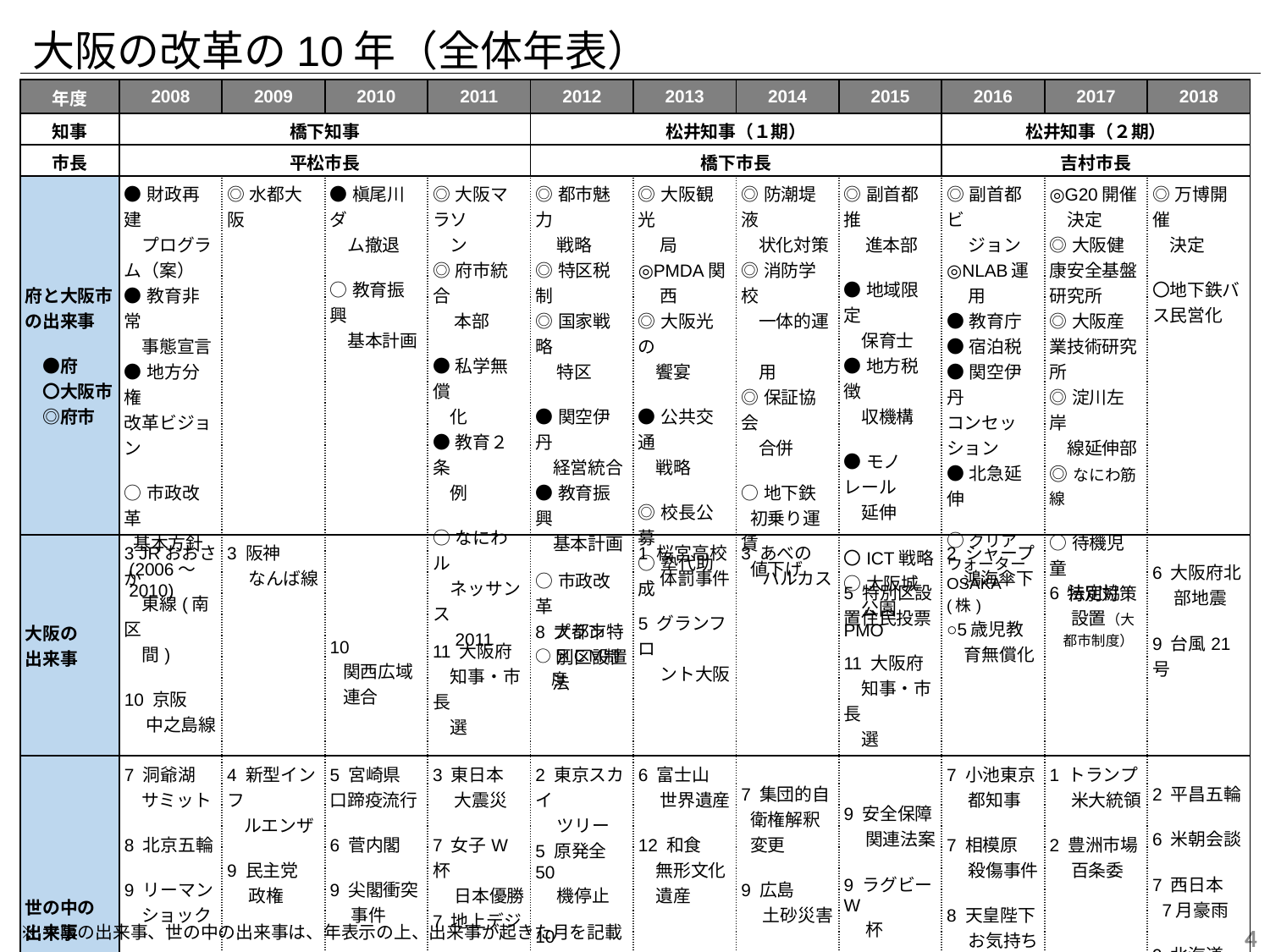

大阪の改革の10年（全体年表）
| 年度 | 2008 | 2009 | 2010 | 2011 | 2012 | 2013 | 2014 | 2015 | 2016 | 2017 | 2018 |
| --- | --- | --- | --- | --- | --- | --- | --- | --- | --- | --- | --- |
| 知事 | 橋下知事 |  |  |  | 松井知事（１期） |  |  |  | 松井知事（２期） |  |  |
| 市長 | 平松市長 |  |  |  | 橋下市長 |  |  |  | 吉村市長 |  |  |
| 府と大阪市 の出来事 　●府 　〇大阪市 　◎府市 | ●財政再建 　プログラム（案） ●教育非常 　事態宣言 ●地方分権 改革ビジョン ○市政改革 基本方針 (2006～ 2010) | ◎水都大阪 | ●槇尾川ダ 　ム撤退 ○教育振興 　基本計画 | ◎大阪マラソ 　ン ◎府市統合 　 本部 ●私学無償 　化 ●教育２条 　例 ○なにわル 　ネッサンス 　2011 | ◎都市魅力 　 戦略 ◎特区税制 ◎国家戦略 　 特区 ●関空伊丹 　経営統合 ●教育振興 　基本計画 ○市政改革 　プラン ○区ＣＭ制 　度 | ◎大阪観光 　 局 ◎PMDA関 　 西 ◎大阪光の 　饗宴 ●公共交通 　戦略 ◎校長公募 ○塾代助成 | ◎防潮堤液 　状化対策 ◎消防学校 　一体的運　 　用 ◎保証協会 　合併 ○地下鉄 初乗り運賃 値下げ | ◎副首都推 　 進本部 ●地域限定 　保育士 ●地方税徴 　収機構 ●モノレール 　延伸 〇ICT戦略 ○大阪城 　公園PMO | ◎副首都ビ 　 ジョン ◎NLAB運 　 用 ●教育庁 ●宿泊税 ●関空伊丹 コンセッション ●北急延伸 ○クリアウォーターOSAKA (株) ○5歳児教 　育無償化 | ◎G20開催 　決定 ◎大阪健康安全基盤研究所 ◎大阪産業技術研究所 ◎淀川左岸 　線延伸部 ◎なにわ筋線 ○待機児童 　特別対策 | ◎万博開催 　決定 〇地下鉄バス民営化 |
| 大阪の 出来事 | 3 JRおおさか 　東線(南区 　間) 10 京阪 　 中之島線 | 3 阪神 　 なんば線 | 10 関西広域 連合 | 11 大阪府 　知事・市長 　選 | 8 大都市特 　 別区設置 法 | 1 桜宮高校 　 体罰事件 5 グランフロ 　 ント大阪 | 3 あべの 　 ハルカス | 5 特別区設 置住民投票 11 大阪府 　知事・市長 　選 | 2 シャープ 鴻海傘下 | 6 法定協 　 設置（大 都市制度） | 6 大阪府北 　 部地震 9 台風21号 |
| 世の中の 出来事 | 7 洞爺湖 サミット 8 北京五輪 9 リーマン ショック | 4 新型インフ ルエンザ 9 民主党 　 政権 | 5 宮崎県 口蹄疫流行 6 菅内閣 9 尖閣衝突 　 事件 | 3 東日本 　 大震災 7 女子W杯 　 日本優勝 7 地上デジ タル放送 9 紀伊半島 　 豪雨 | 2 東京スカイ 　 ツリー 5 原発全50 　 機停止 10 　山中教授　 　ノーベル賞 12安倍内閣 | 6 富士山 　 世界遺産 12 和食 　無形文化 　遺産 | 7 集団的自 衛権解釈 変更 9 広島 　 土砂災害 9 御嶽山 　 噴火 | 9 安全保障 　 関連法案 9 ラグビーW 　 杯 | 7 小池東京 　 都知事 7 相模原 　 殺傷事件 8 天皇陛下 　 お気持ち 　 表明 | 1 トランプ 　 米大統領 2 豊洲市場 　 百条委 | 2 平昌五輪 6 米朝会談 7 西日本 7月豪雨 9 北海道 　 胆振地震 |
※大阪の出来事、世の中の出来事は、年表示の上、出来事が起きた月を記載
4